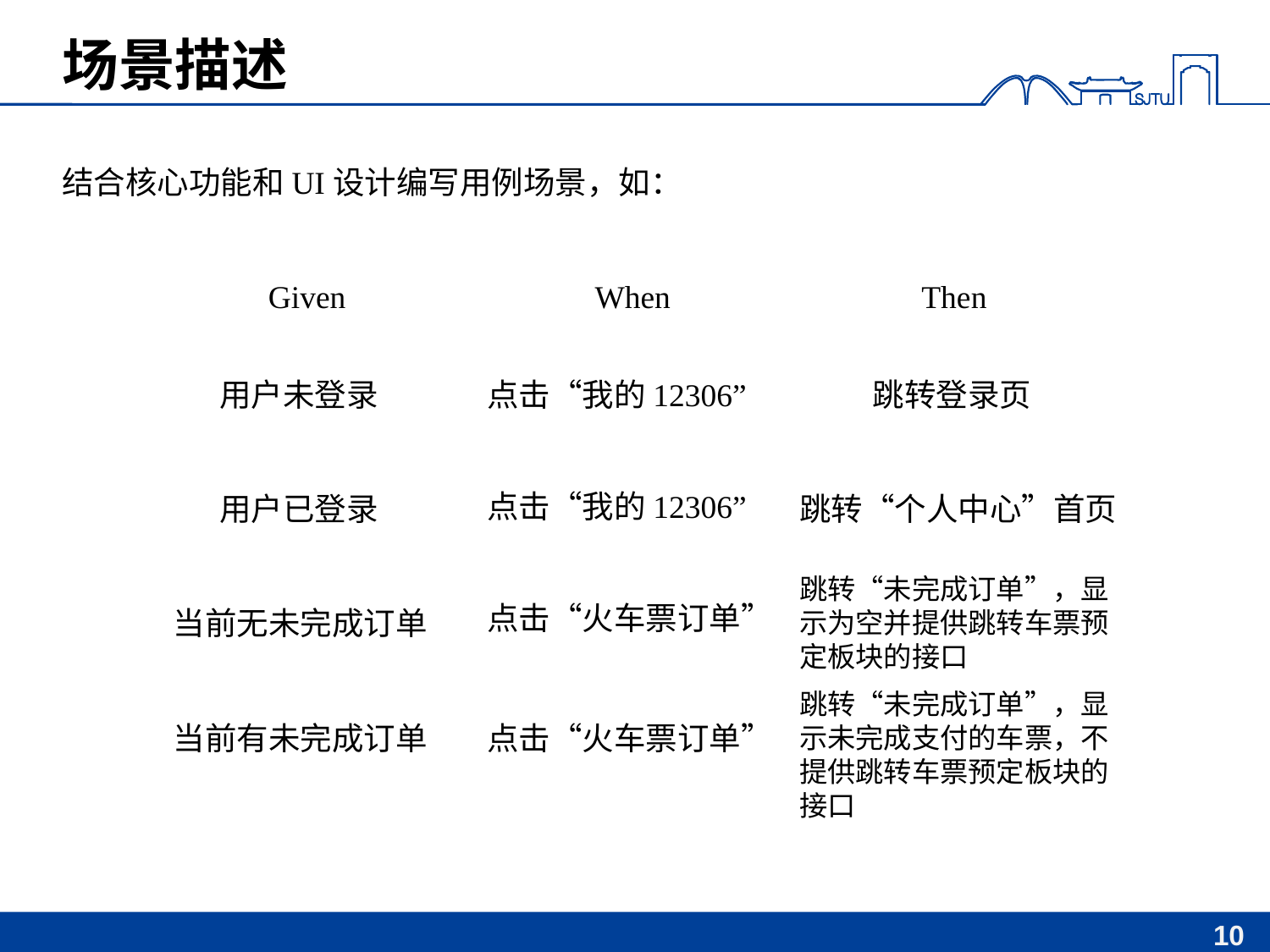

# 场景描述
结合核心功能和UI设计编写用例场景，如：
Given
When
Then
用户未登录
点击“我的12306”
跳转登录页
点击“我的12306”
用户已登录
跳转“个人中心”首页
跳转“未完成订单”，显示为空并提供跳转车票预定板块的接口
点击“火车票订单”
当前无未完成订单
跳转“未完成订单”，显示未完成支付的车票，不提供跳转车票预定板块的接口
当前有未完成订单
点击“火车票订单”